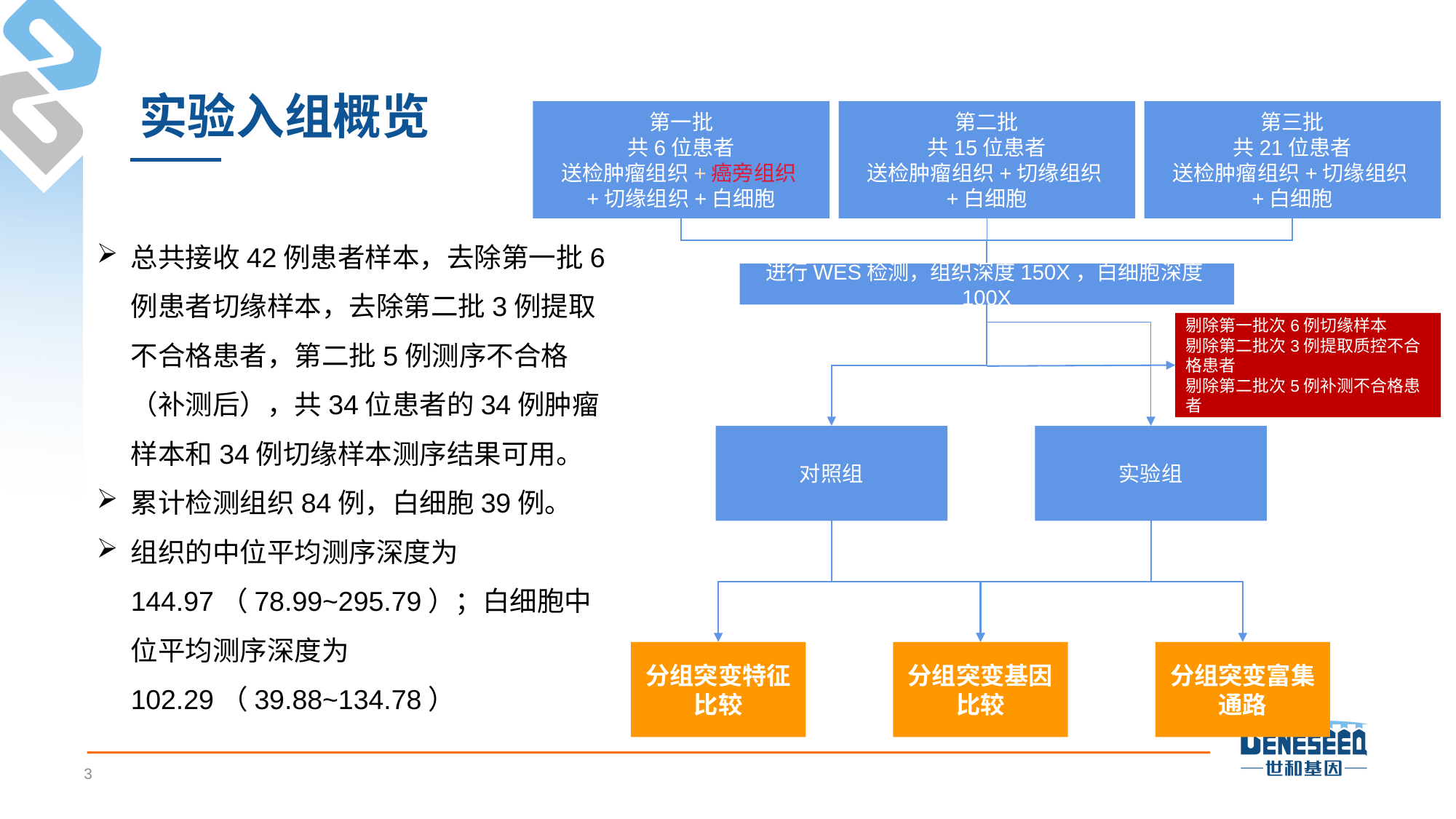

# 实验入组概览
第一批
共6位患者
送检肿瘤组织+癌旁组织+切缘组织+白细胞
第二批
共15位患者
送检肿瘤组织+切缘组织+白细胞
第三批
共21位患者
送检肿瘤组织+切缘组织+白细胞
总共接收42例患者样本，去除第一批6例患者切缘样本，去除第二批3例提取不合格患者，第二批5例测序不合格（补测后），共34位患者的34例肿瘤样本和34例切缘样本测序结果可用。
累计检测组织84例，白细胞39例。
组织的中位平均测序深度为144.97（78.99~295.79）；白细胞中位平均测序深度为102.29（39.88~134.78）
进行WES检测，组织深度150X，白细胞深度100X
剔除第一批次6例切缘样本
剔除第二批次3例提取质控不合格患者
剔除第二批次5例补测不合格患者
对照组
实验组
分组突变特征比较
分组突变基因比较
分组突变富集通路
3